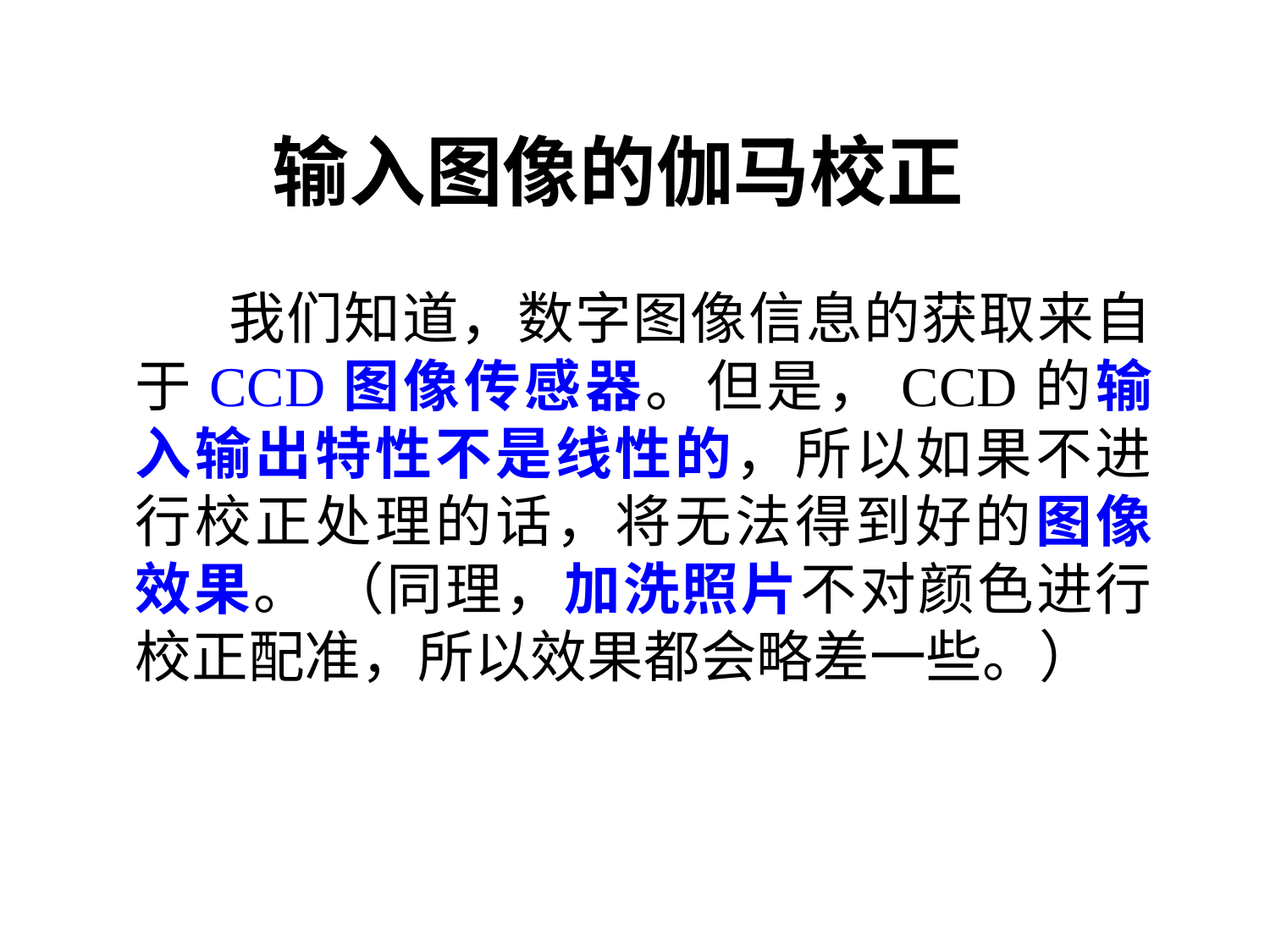

# 输入图像的伽马校正
            我们知道，数字图像信息的获取来自于CCD图像传感器。但是，CCD的输入输出特性不是线性的，所以如果不进行校正处理的话，将无法得到好的图像效果。 （同理，加洗照片不对颜色进行校正配准，所以效果都会略差一些。）